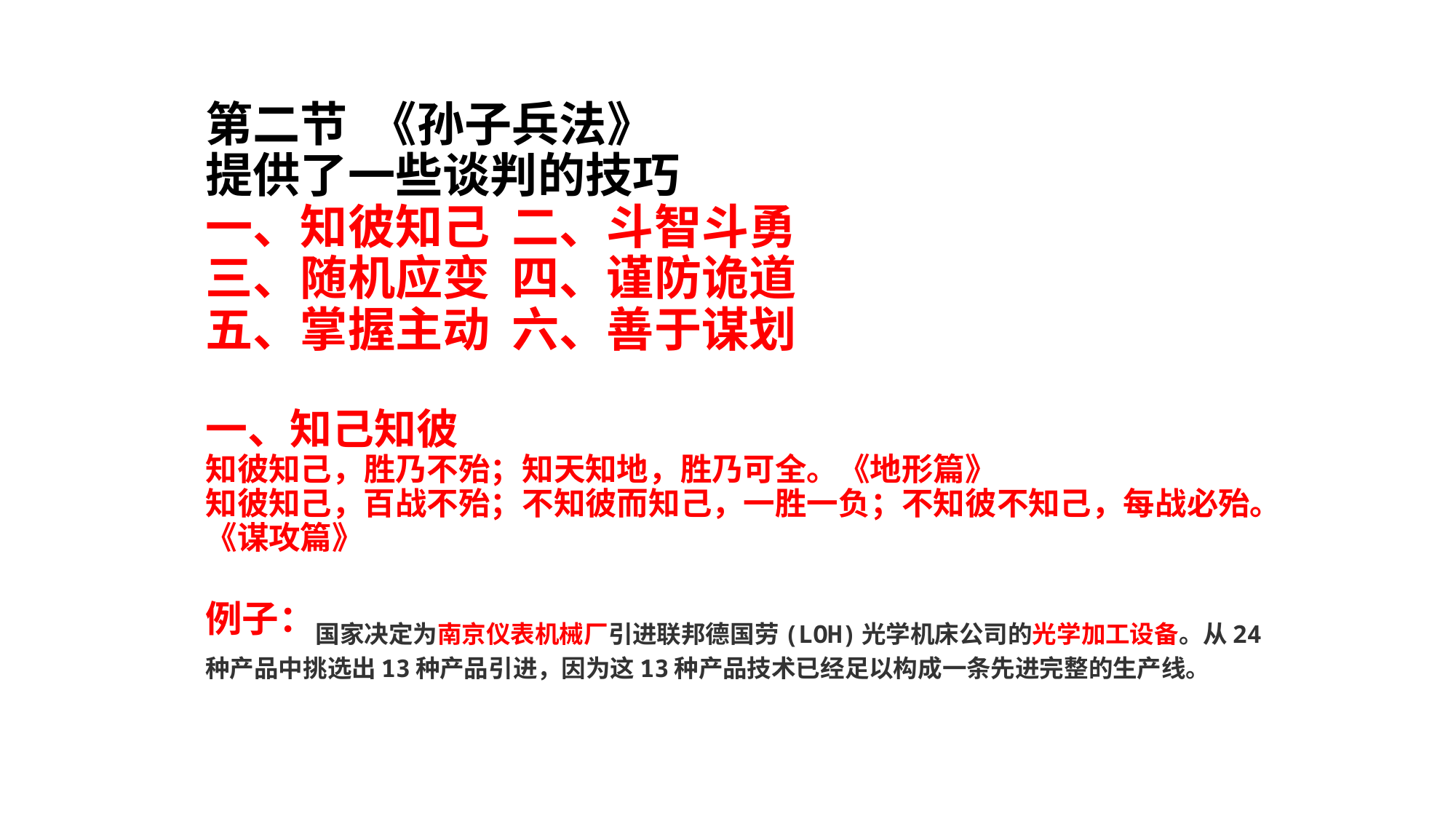

第二节  《孙子兵法》
提供了一些谈判的技巧
一、知彼知己  二、斗智斗勇
三、随机应变  四、谨防诡道
五、掌握主动  六、善于谋划
一、知己知彼
知彼知己，胜乃不殆；知天知地，胜乃可全。《地形篇》
知彼知己，百战不殆；不知彼而知己，一胜一负；不知彼不知己，每战必殆。《谋攻篇》
例子：国家决定为南京仪表机械厂引进联邦德国劳(LOH)光学机床公司的光学加工设备。从24种产品中挑选出13种产品引进，因为这13种产品技术已经足以构成一条先进完整的生产线。